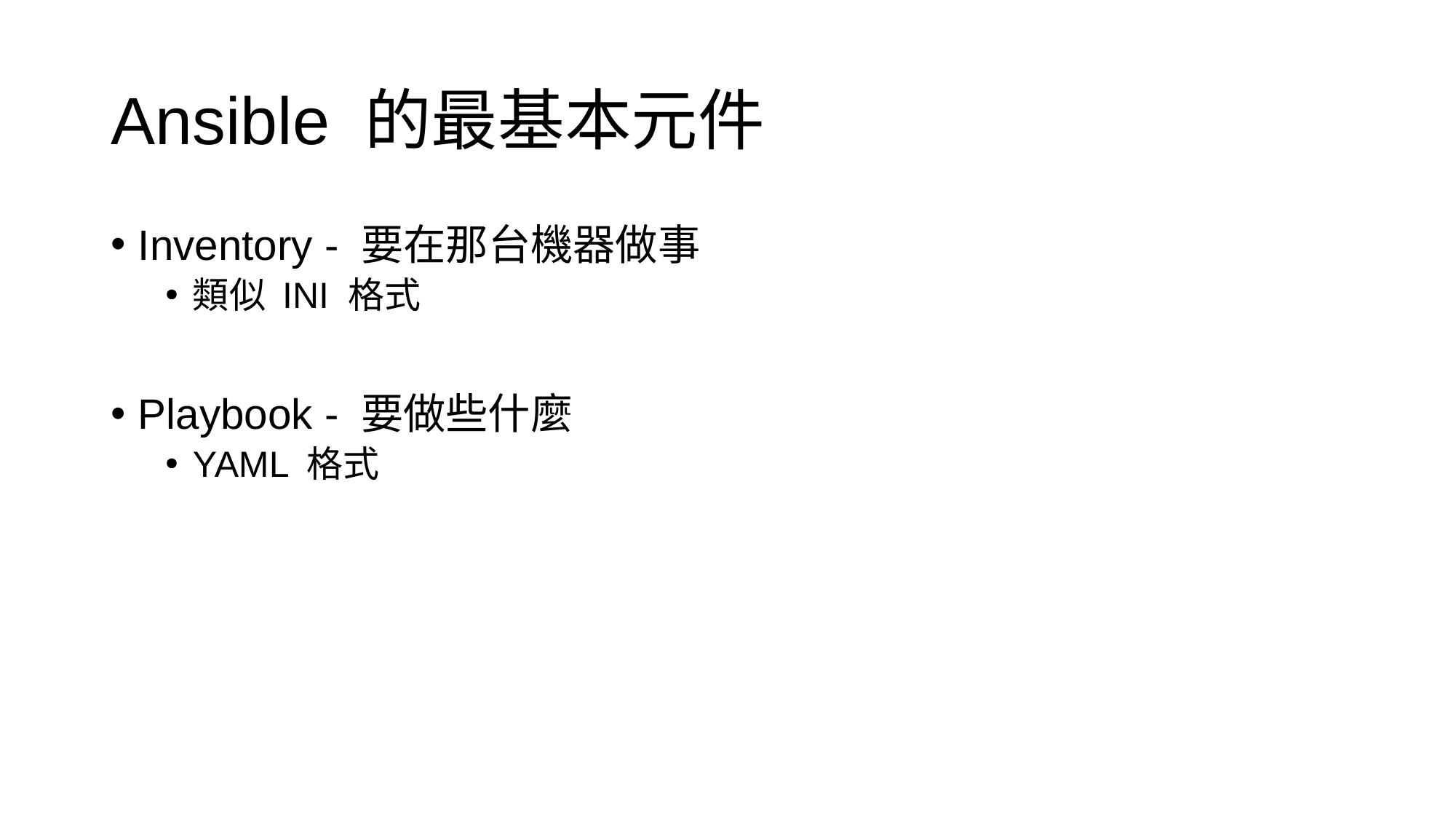

# Ansible 的最基本元件
Inventory - 要在那台機器做事
類似 INI 格式

Playbook - 要做些什麼
YAML 格式